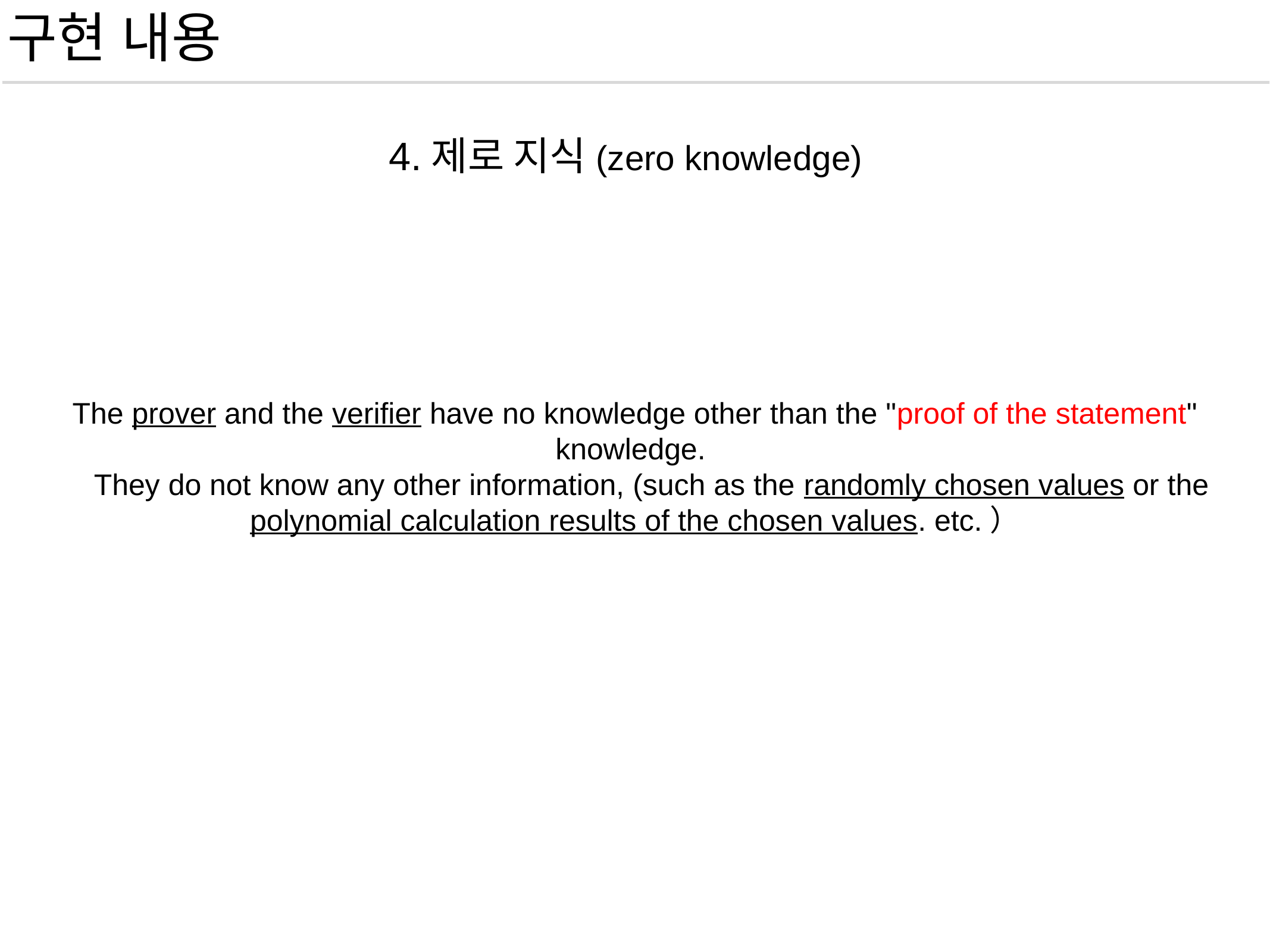

구현 내용
4.제로 지식(zero knowledge)
The prover and the verifier have no knowledge other than the "proof of the statement" knowledge.
    They do not know any other information, (such as the randomly chosen values or the polynomial calculation results of the chosen values. etc.）